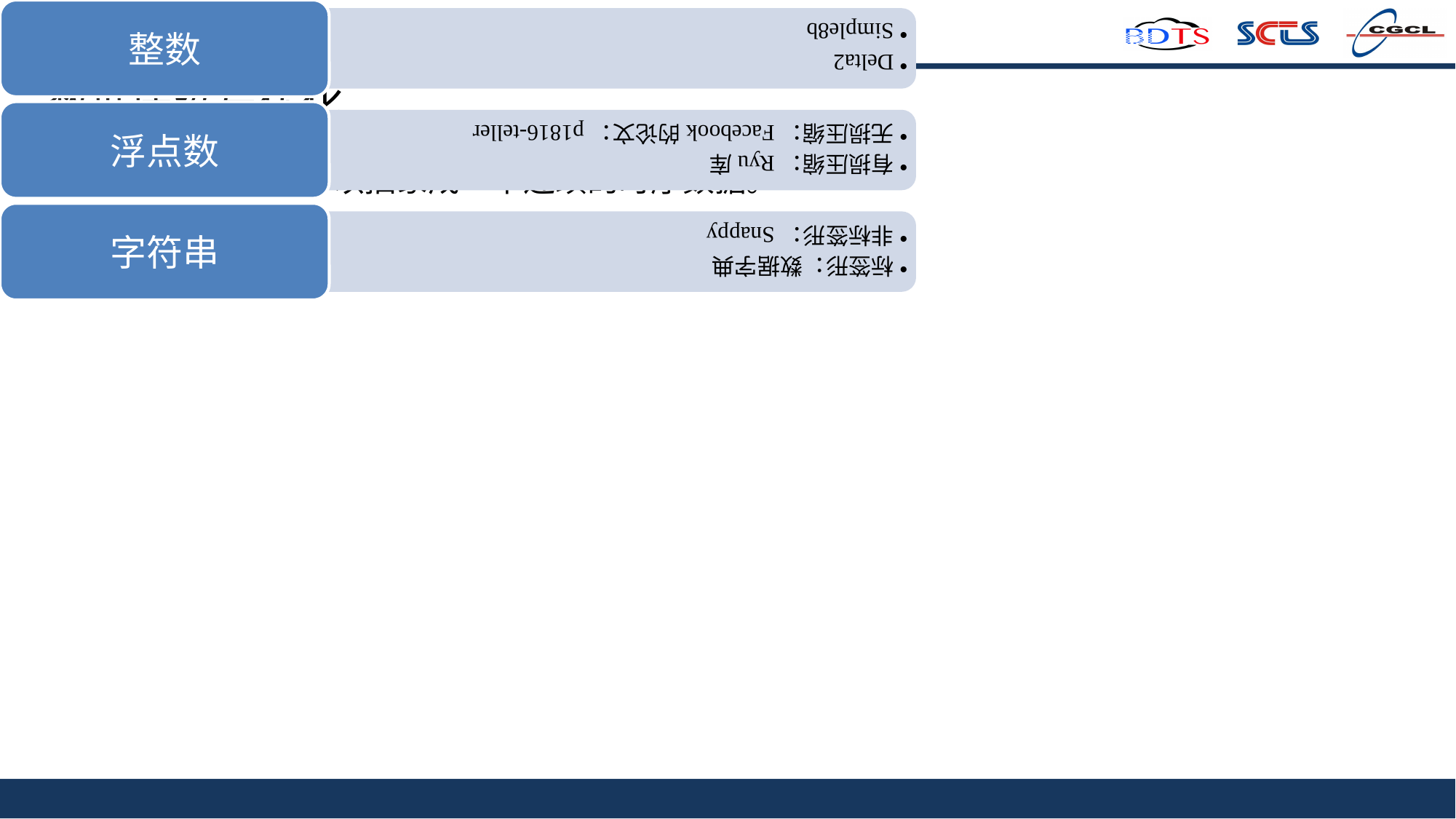

# 数据压缩与优化
例如：行情数据可以抽象成一个连续的时序数据。

Delta2
Simple8b
整数
有损压缩：Ryu库
无损压缩：Facebook的论文：p1816-teller
浮点数
标签形：数据字典
非标签形：Snappy
字符串

29